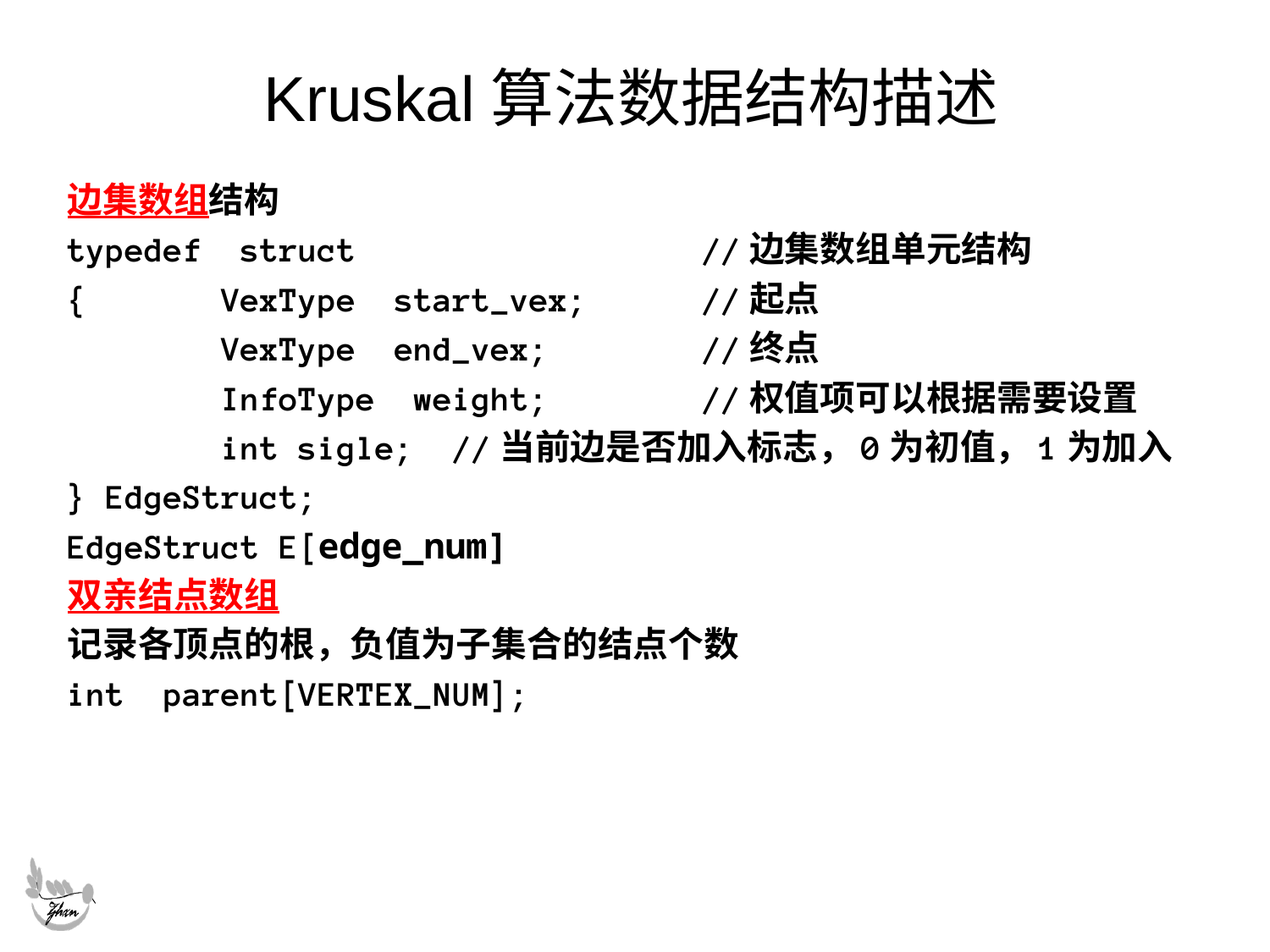

# Kruskal算法数据结构描述
边集数组结构
typedef  struct  			//边集数组单元结构
{       VexType  start_vex;	//起点
        VexType  end_vex;  	//终点
        InfoType  weight;  	//权值项可以根据需要设置
        int sigle;  //当前边是否加入标志，0为初值，1为加入
} EdgeStruct;
EdgeStruct E[edge_num]
双亲结点数组
记录各顶点的根，负值为子集合的结点个数
int  parent[VERTEX_NUM];

120